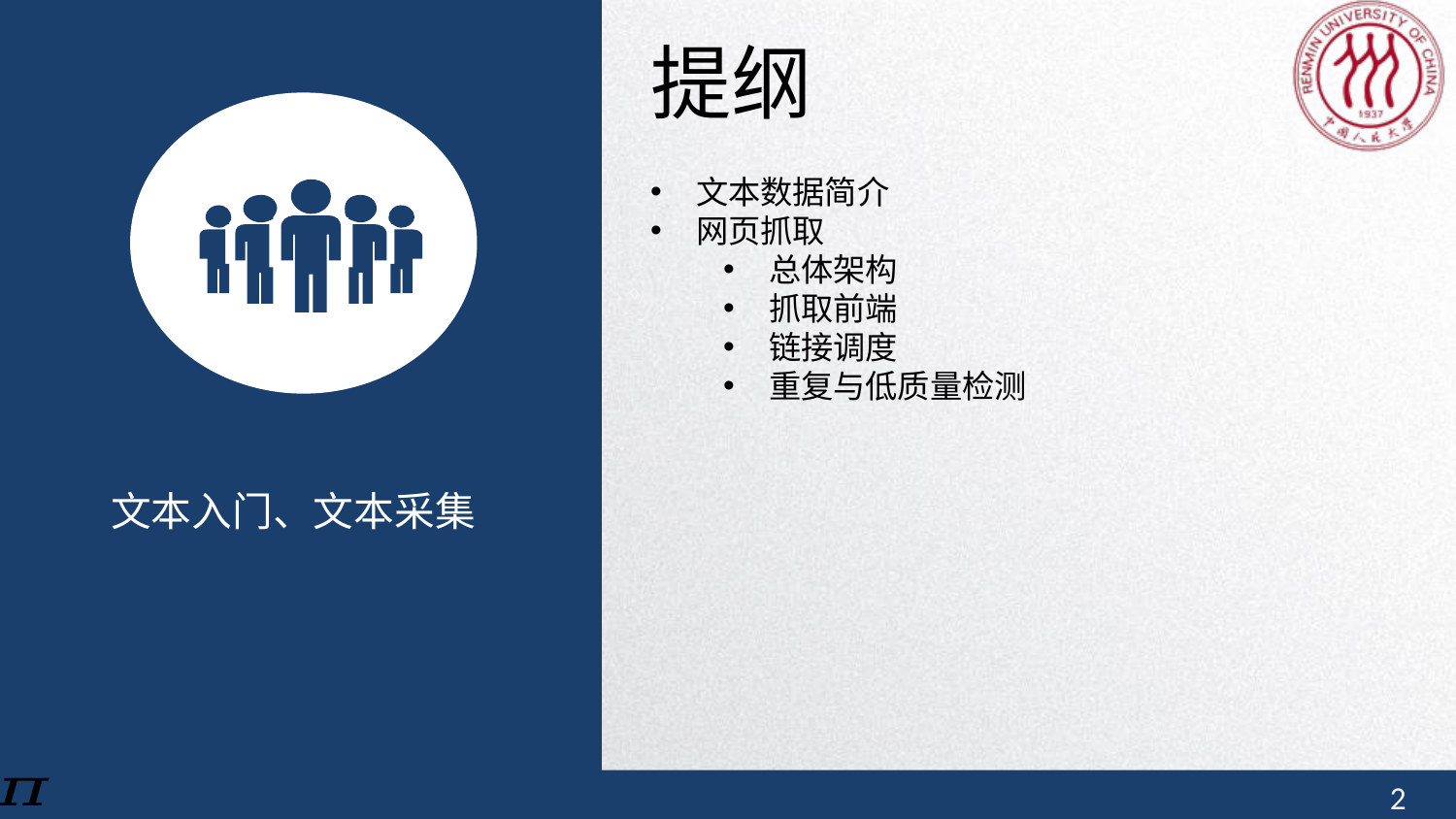

提纲

文本数据简介
网页抓取
总体架构
抓取前端
链接调度
重复与低质量检测

文本入门、文本采集